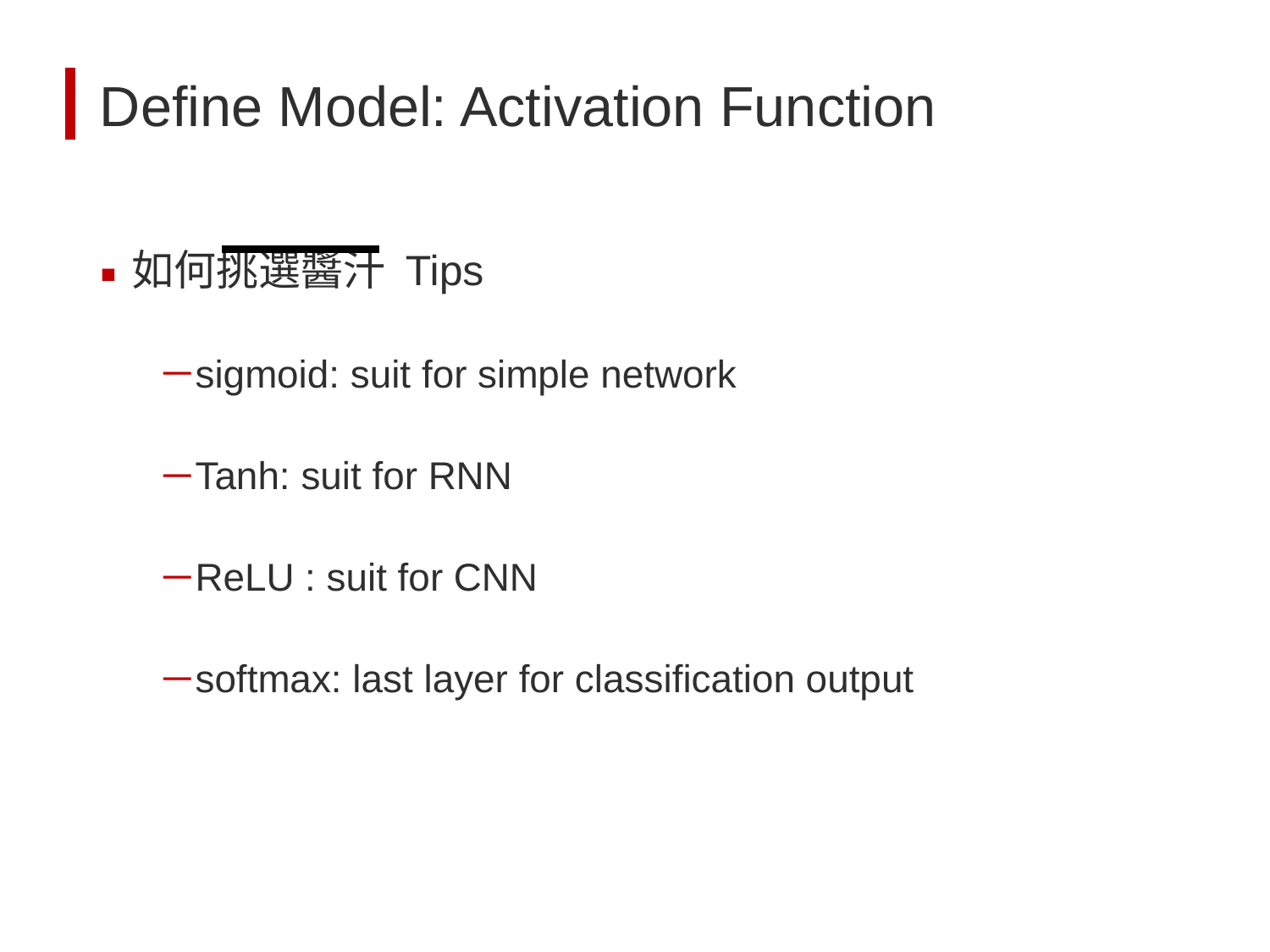

# Define Model: Activation Function
如何挑選醬汁 Tips
sigmoid: suit for simple network
Tanh: suit for RNN
ReLU : suit for CNN
softmax: last layer for classification output